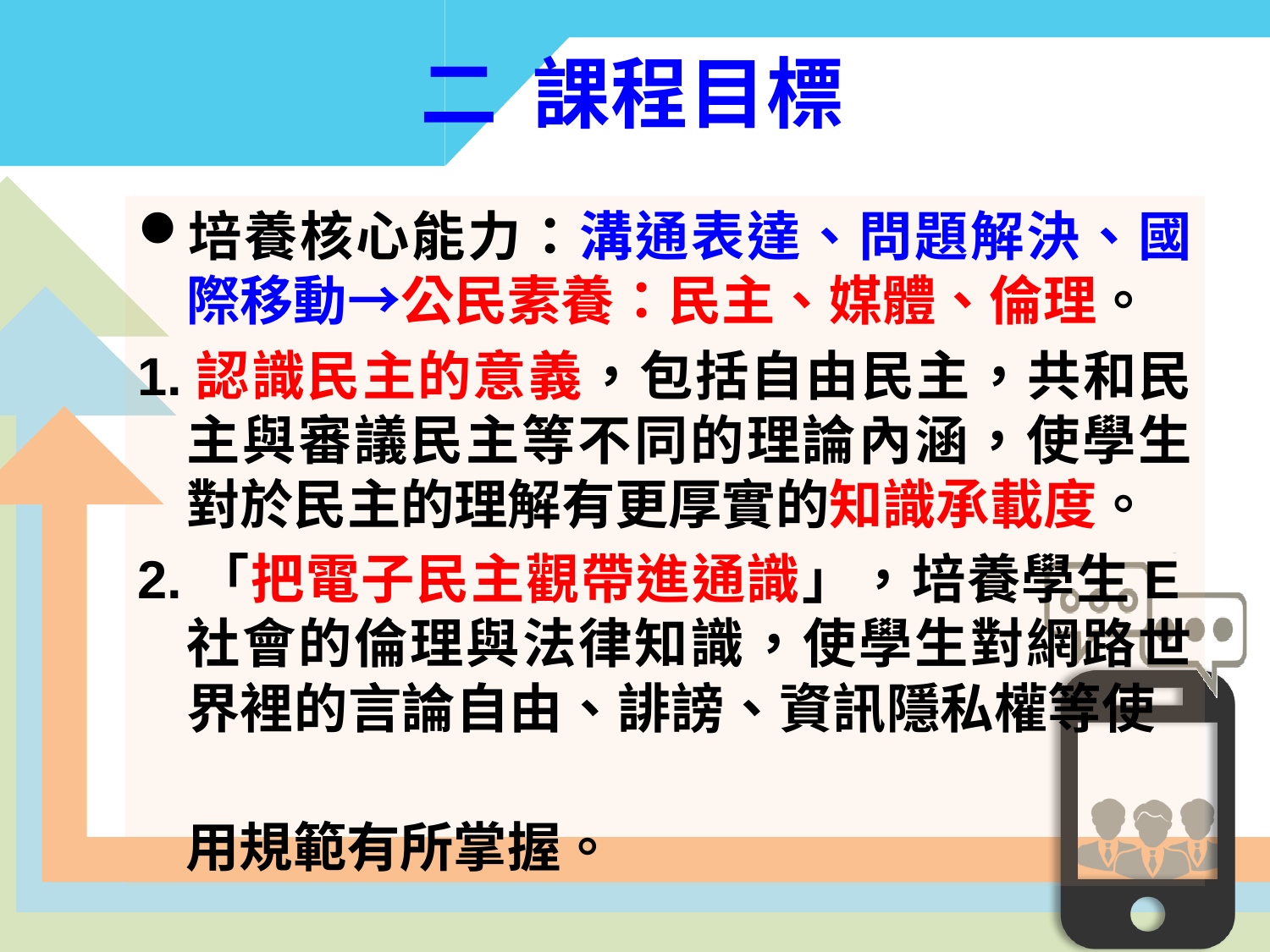

二  課程目標
培養核心能力：溝通表達、問題解決、國際移動→公民素養：民主、媒體、倫理。
1.認識民主的意義，包括自由民主，共和民主與審議民主等不同的理論內涵，使學生對於民主的理解有更厚實的知識承載度。
2.「把電子民主觀帶進通識」，培養學生E社會的倫理與法律知識，使學生對網路世界裡的言論自由、誹謗、資訊隱私權等使
   用規範有所掌握。